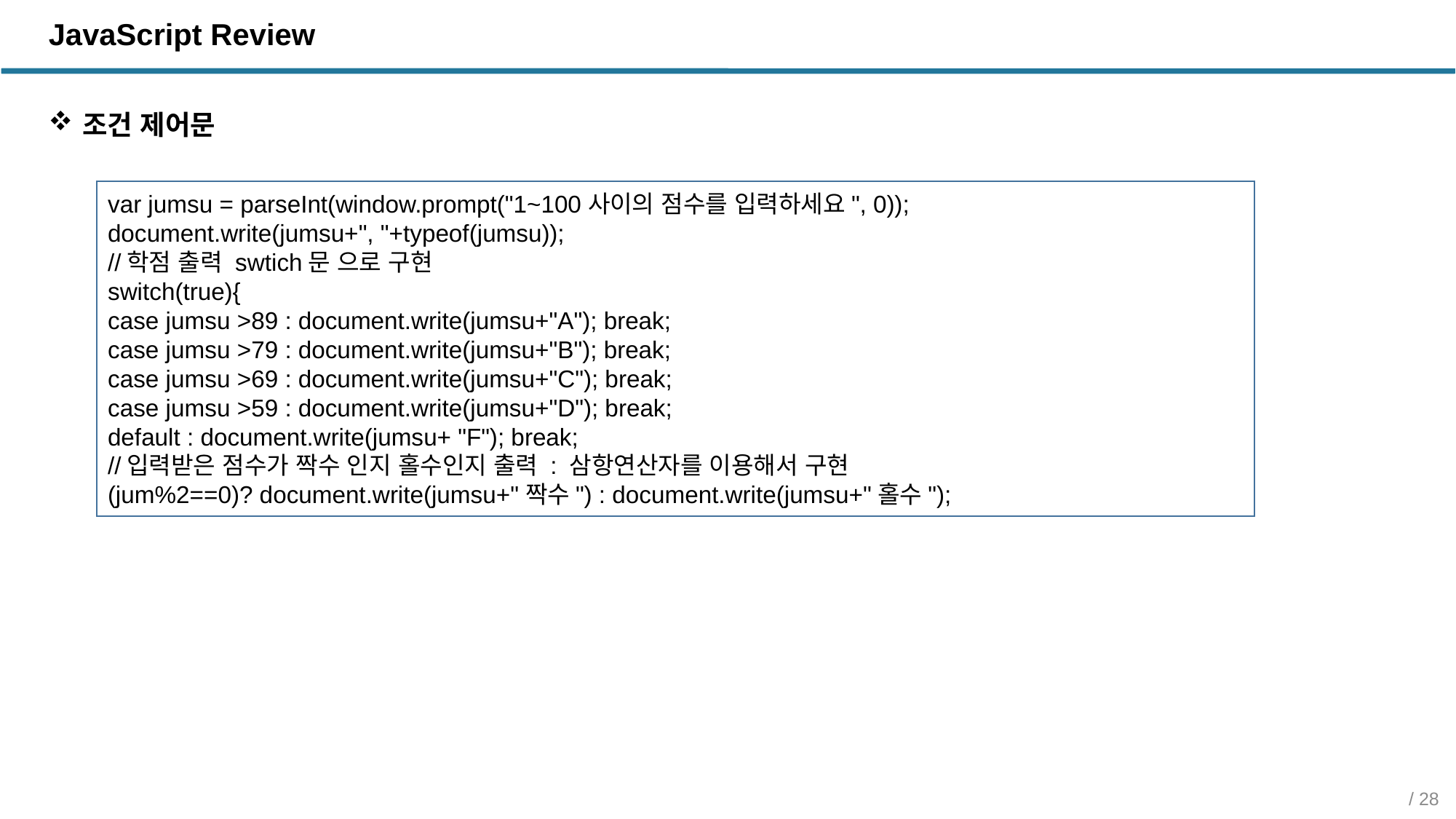

JavaScript Review
조건 제어문
var jumsu = parseInt(window.prompt("1~100사이의 점수를 입력하세요", 0));
document.write(jumsu+", "+typeof(jumsu));
//학점 출력 swtich문 으로 구현
switch(true){
case jumsu >89 : document.write(jumsu+"A"); break;
case jumsu >79 : document.write(jumsu+"B"); break;
case jumsu >69 : document.write(jumsu+"C"); break;
case jumsu >59 : document.write(jumsu+"D"); break;
default : document.write(jumsu+ "F"); break;
//입력받은 점수가 짝수 인지 홀수인지 출력 : 삼항연산자를 이용해서 구현
(jum%2==0)? document.write(jumsu+"짝수") : document.write(jumsu+"홀수");
/ 28